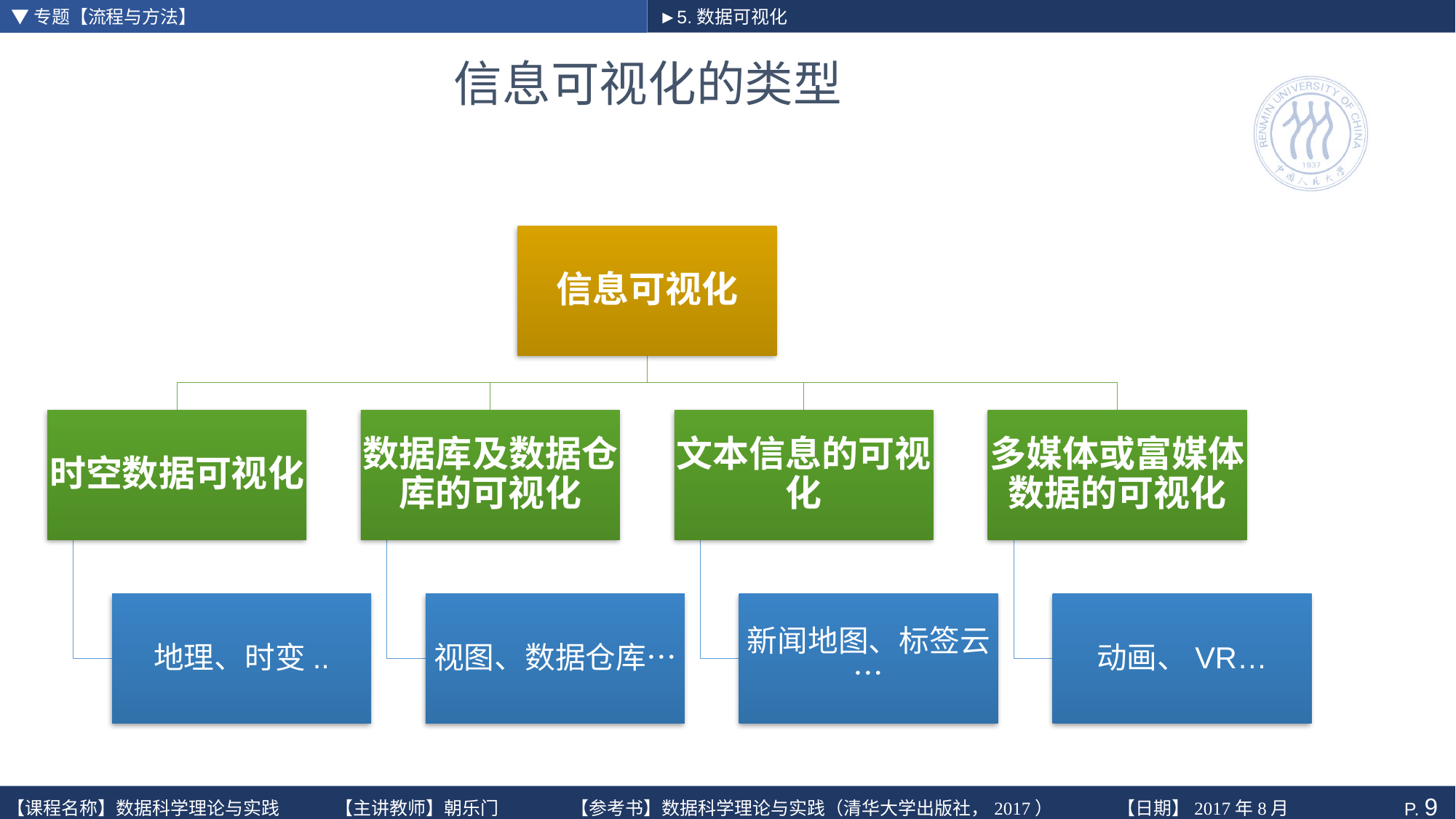

▼专题【流程与方法】

►5.数据可视化

# 信息可视化的类型
信息可视化
时空数据可视化
地理、时变..
数据库及数据仓库的可视化
视图、数据仓库…
文本信息的可视化
新闻地图、标签云…
多媒体或富媒体数据的可视化
动画、VR…